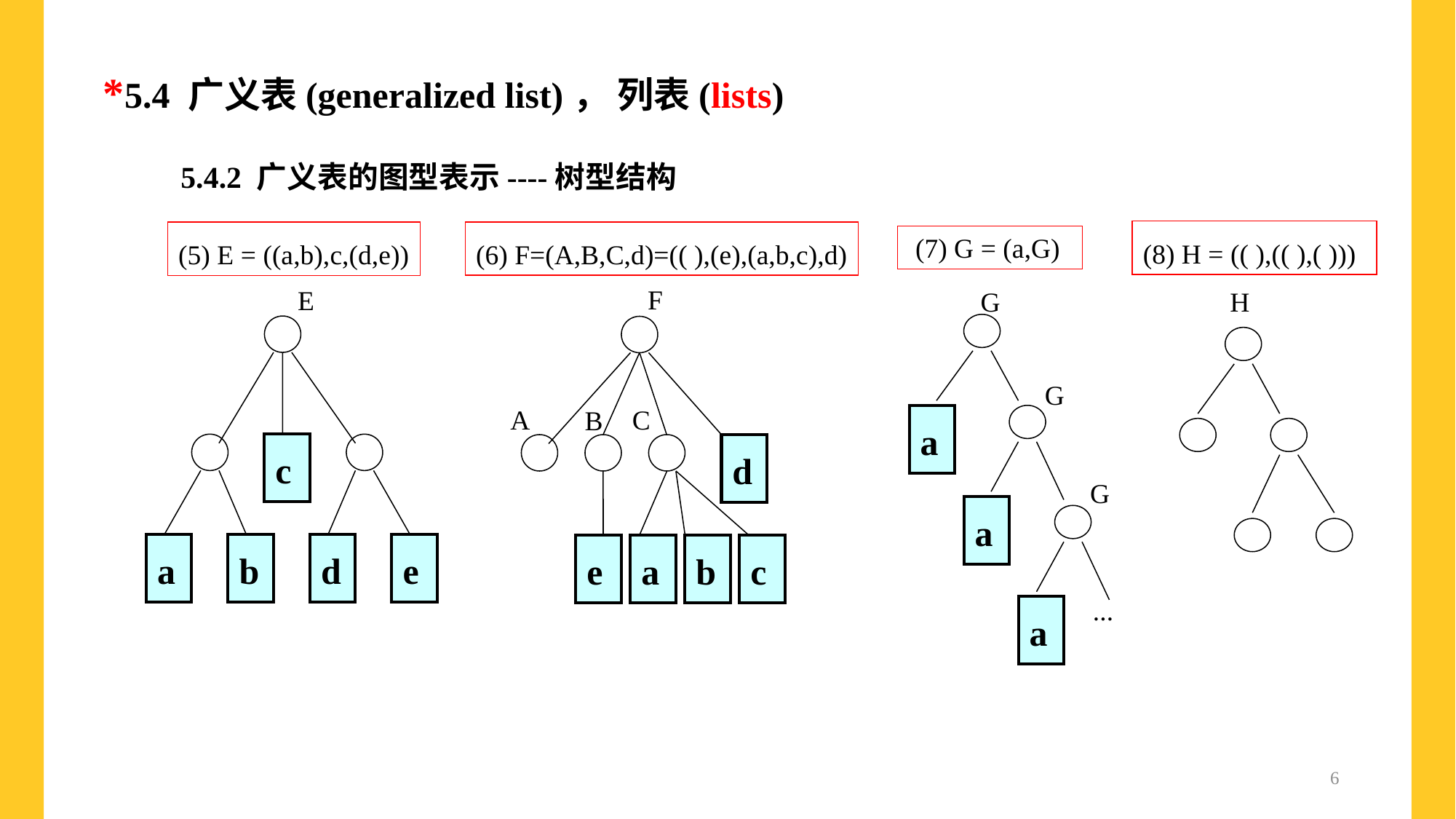

*5.4 广义表(generalized list)， 列表(lists)
5.4.2 广义表的图型表示----树型结构
(8) H = (( ),(( ),( )))
(6) F=(A,B,C,d)=(( ),(e),(a,b,c),d)
(5) E = ((a,b),c,(d,e))
 (7) G = (a,G)
F
E
G
H

G

A
C
B
| a |
| --- |

| c |
| --- |

| d |
| --- |

G

| a |
| --- |

| a |
| --- |
| b |
| --- |
| d |
| --- |
| e |
| --- |
| e |
| --- |
| a |
| --- |
| b |
| --- |
| c |
| --- |

...
| a |
| --- |
6